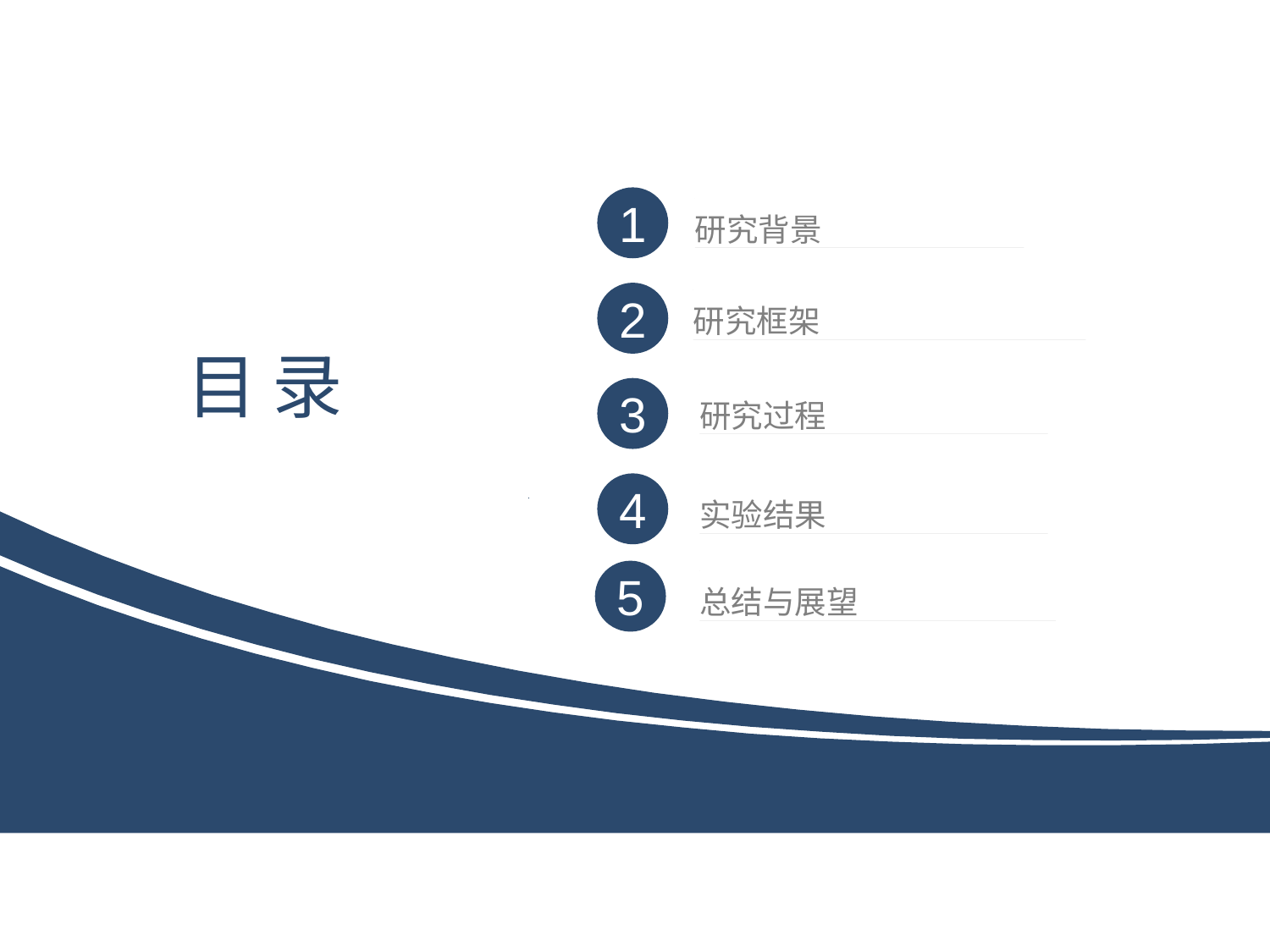

1
研究背景
2
研究框架
目 录
3
研究过程
4
实验结果

5
总结与展望